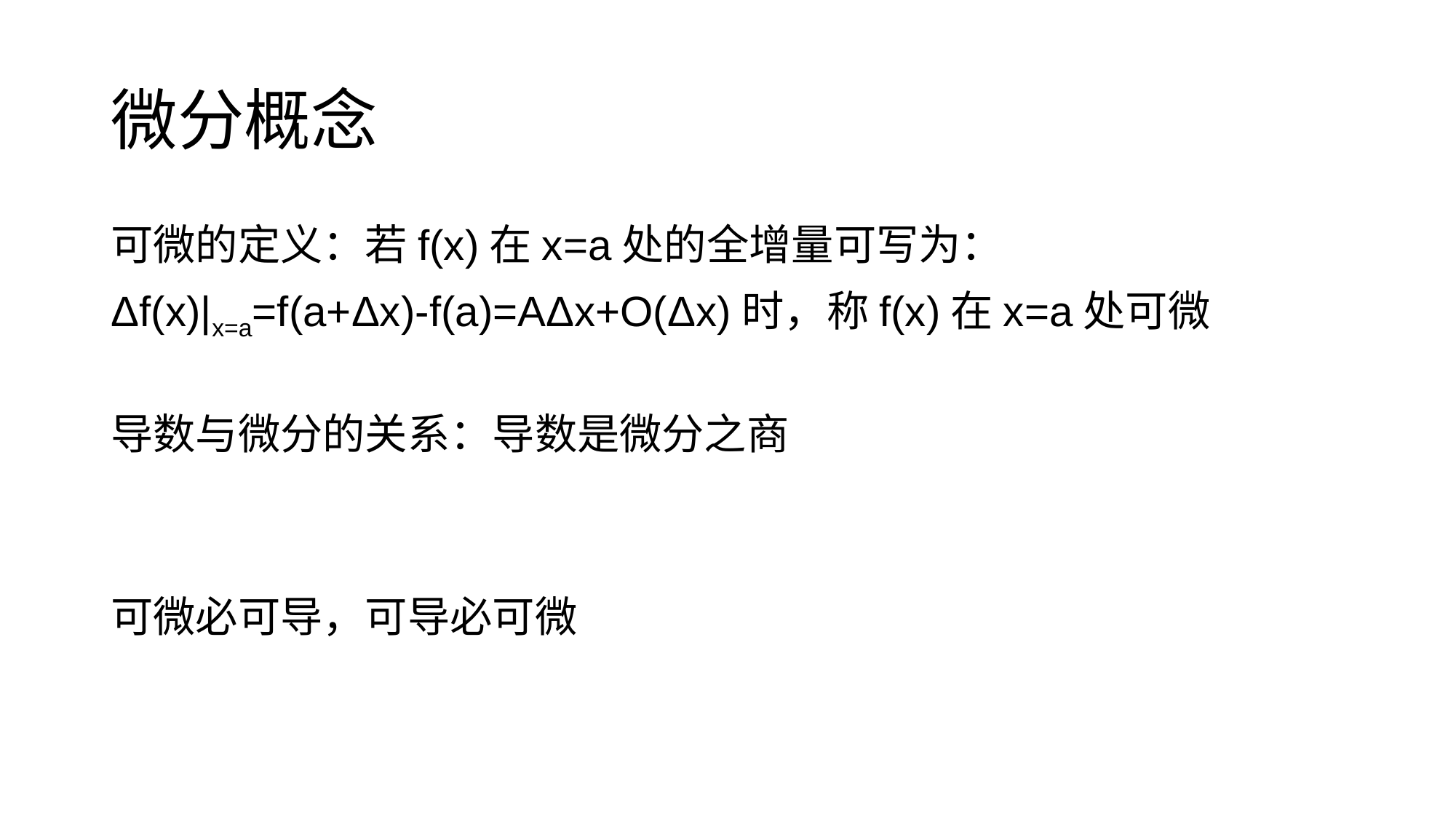

# 微分概念
可微的定义：若f(x)在x=a处的全增量可写为：
Δf(x)|x=a=f(a+Δx)-f(a)=AΔx+O(Δx)时，称f(x)在x=a处可微

导数与微分的关系：导数是微分之商

可微必可导，可导必可微